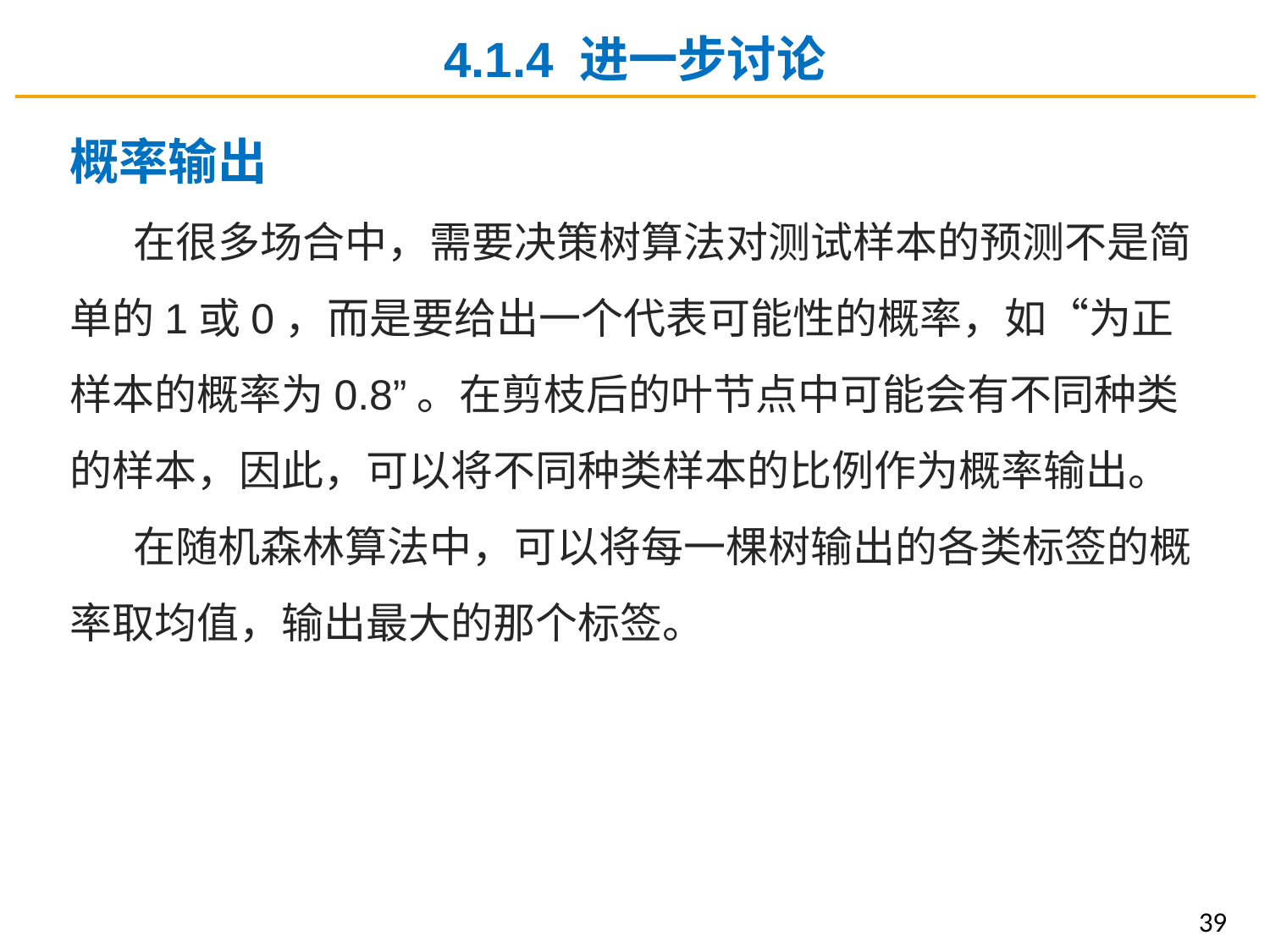

4.1.4 进一步讨论
概率输出
在很多场合中，需要决策树算法对测试样本的预测不是简单的1或0，而是要给出一个代表可能性的概率，如“为正样本的概率为0.8”。在剪枝后的叶节点中可能会有不同种类的样本，因此，可以将不同种类样本的比例作为概率输出。
在随机森林算法中，可以将每一棵树输出的各类标签的概率取均值，输出最大的那个标签。

39